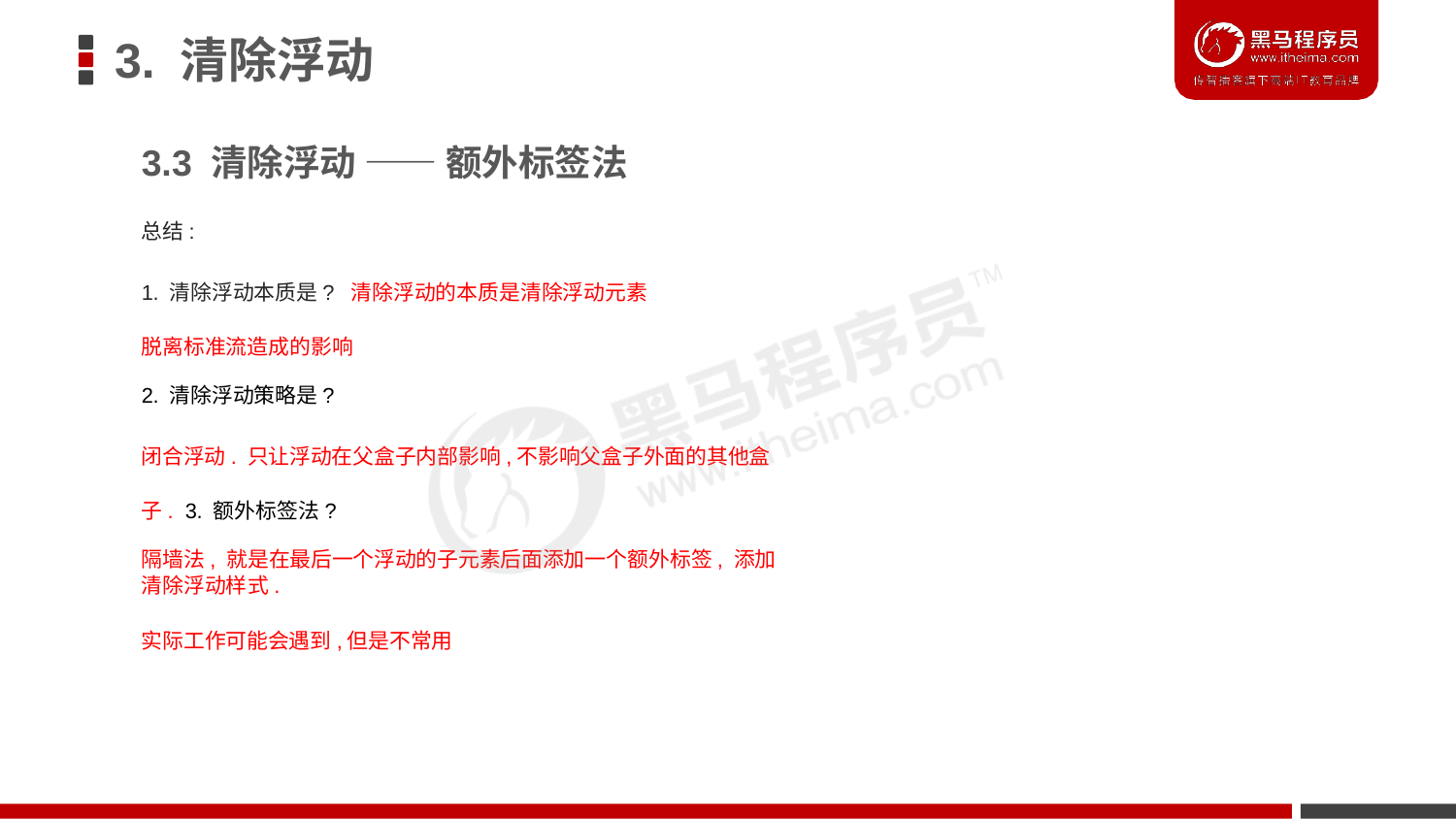

# 3. 清除浮动
3.3 清除浮动 —— 额外标签法

总结:
1. 清除浮动本质是?  清除浮动的本质是清除浮动元素脱离标准流造成的影响

2. 清除浮动策略是?
闭合浮动. 只让浮动在父盒子内部影响,不影响父盒子外面的其他盒子.  3. 额外标签法?

隔墙法, 就是在最后一个浮动的子元素后面添加一个额外标签, 添加 清除浮动样式.

实际工作可能会遇到,但是不常用